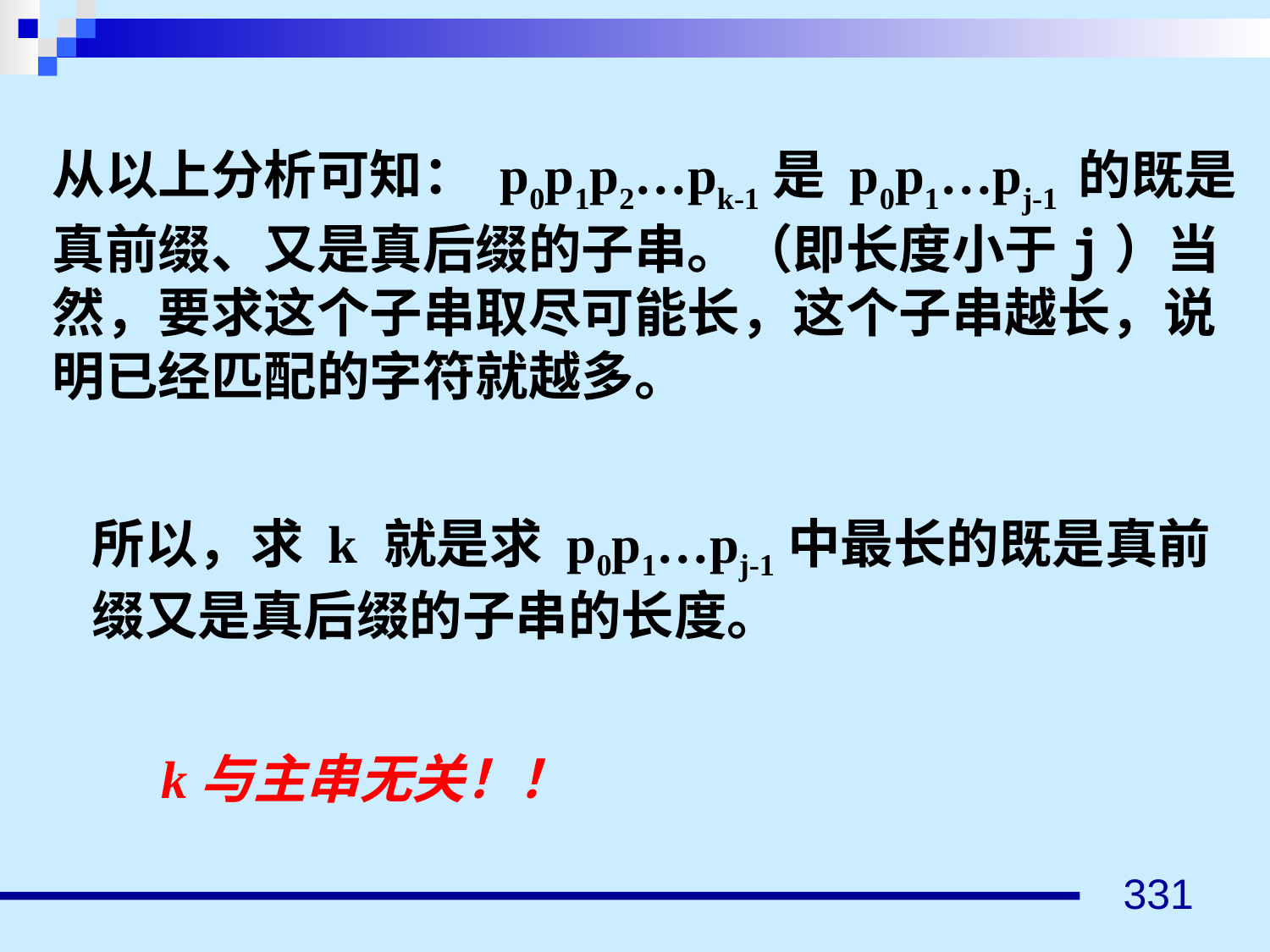

从以上分析可知： p0p1p2…pk-1是 p0p1…pj-1 的既是真前缀、又是真后缀的子串。（即长度小于j）当然，要求这个子串取尽可能长，这个子串越长，说明已经匹配的字符就越多。
所以，求 k 就是求 p0p1…pj-1中最长的既是真前
缀又是真后缀的子串的长度。
k与主串无关！！
331